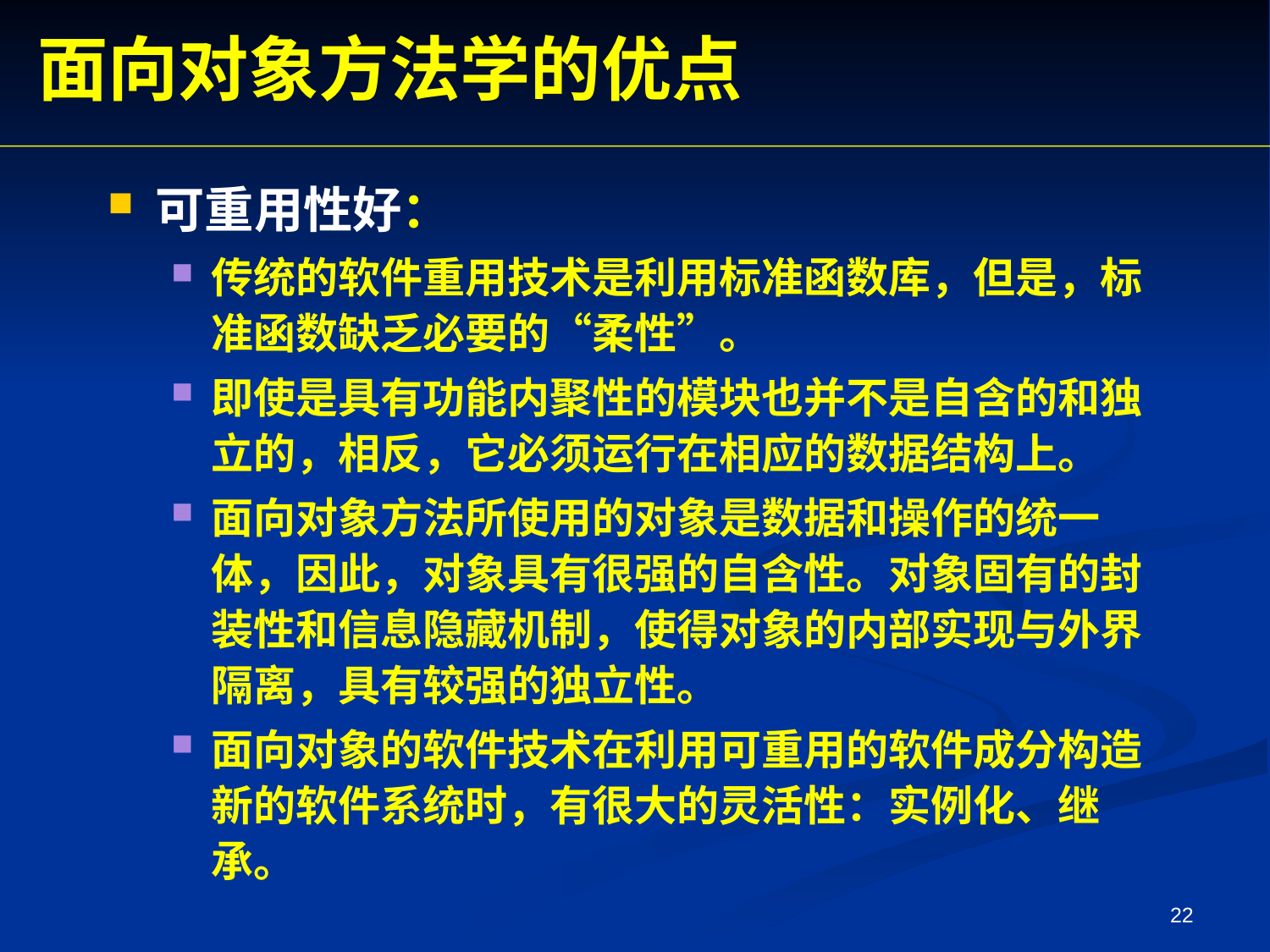

面向对象方法学的优点

可重用性好：
传统的软件重用技术是利用标准函数库，但是，标准函数缺乏必要的“柔性”。
即使是具有功能内聚性的模块也并不是自含的和独立的，相反，它必须运行在相应的数据结构上。
面向对象方法所使用的对象是数据和操作的统一体，因此，对象具有很强的自含性。对象固有的封装性和信息隐藏机制，使得对象的内部实现与外界隔离，具有较强的独立性。
面向对象的软件技术在利用可重用的软件成分构造新的软件系统时，有很大的灵活性：实例化、继承。
22